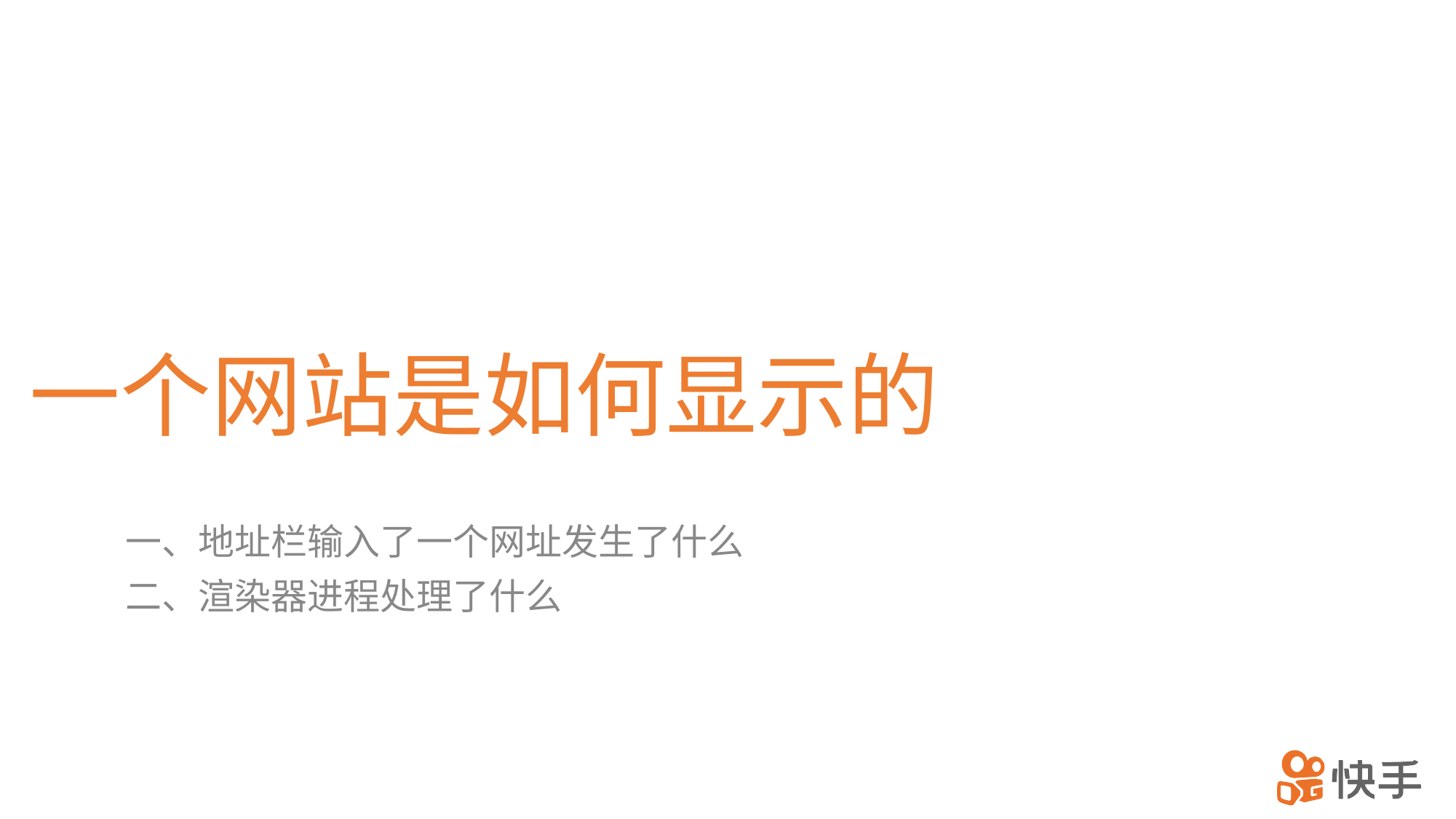

# 一个网站是如何显示的
一、地址栏输入了一个网址发生了什么
二、渲染器进程处理了什么